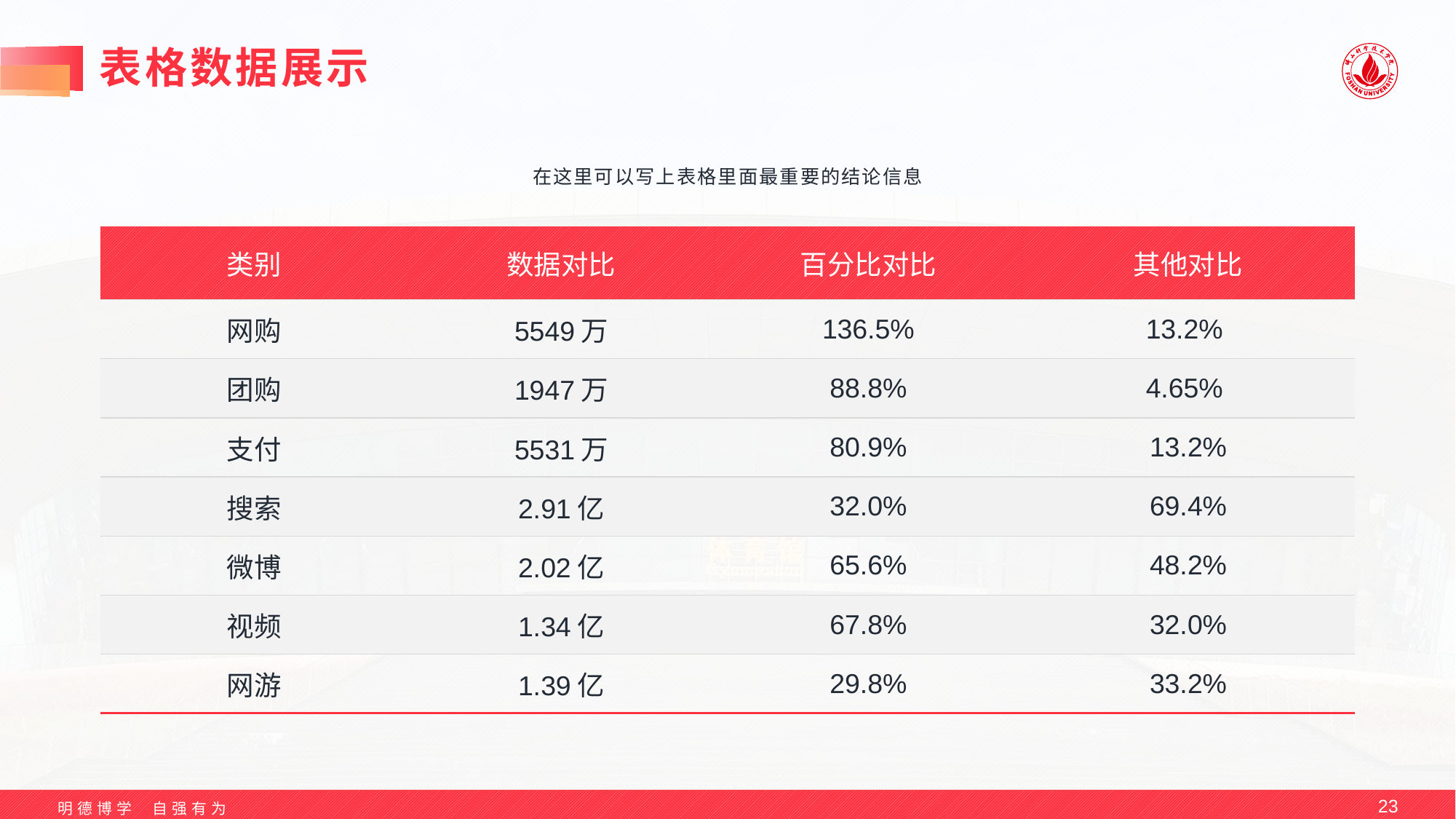

# 表格数据展示
在这里可以写上表格里面最重要的结论信息
| 类别 | 数据对比 | 百分比对比 | 其他对比 |
| --- | --- | --- | --- |
| 网购 | 5549万 | 136.5% | 13.2% |
| 团购 | 1947万 | 88.8% | 4.65% |
| 支付 | 5531万 | 80.9% | 13.2% |
| 搜索 | 2.91亿 | 32.0% | 69.4% |
| 微博 | 2.02亿 | 65.6% | 48.2% |
| 视频 | 1.34亿 | 67.8% | 32.0% |
| 网游 | 1.39亿 | 29.8% | 33.2% |
23